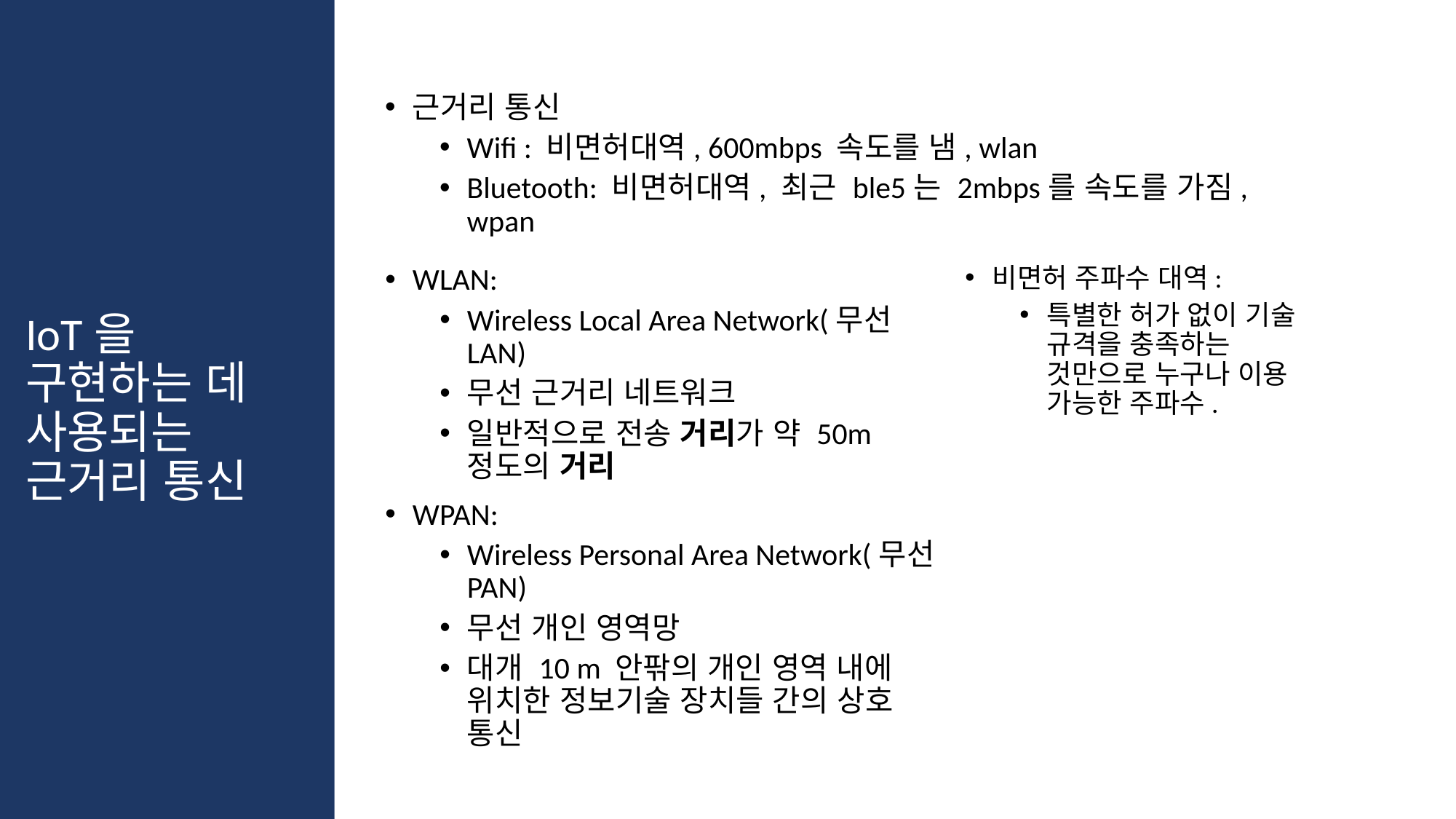

근거리 통신
Wifi : 비면허대역, 600mbps 속도를 냄, wlan
Bluetooth: 비면허대역, 최근 ble5는 2mbps를 속도를 가짐, wpan

# IoT을 구현하는 데 사용되는  근거리 통신
비면허 주파수 대역:
특별한 허가 없이 기술 규격을 충족하는 것만으로 누구나 이용 가능한 주파수.

WLAN:
Wireless Local Area Network(무선 LAN)
무선 근거리 네트워크
일반적으로 전송 거리가 약 50m 정도의 거리
WPAN:
Wireless Personal Area Network(무선 PAN)
무선 개인 영역망
대개 10 m 안팎의 개인 영역 내에 위치한 정보기술 장치들 간의 상호 통신